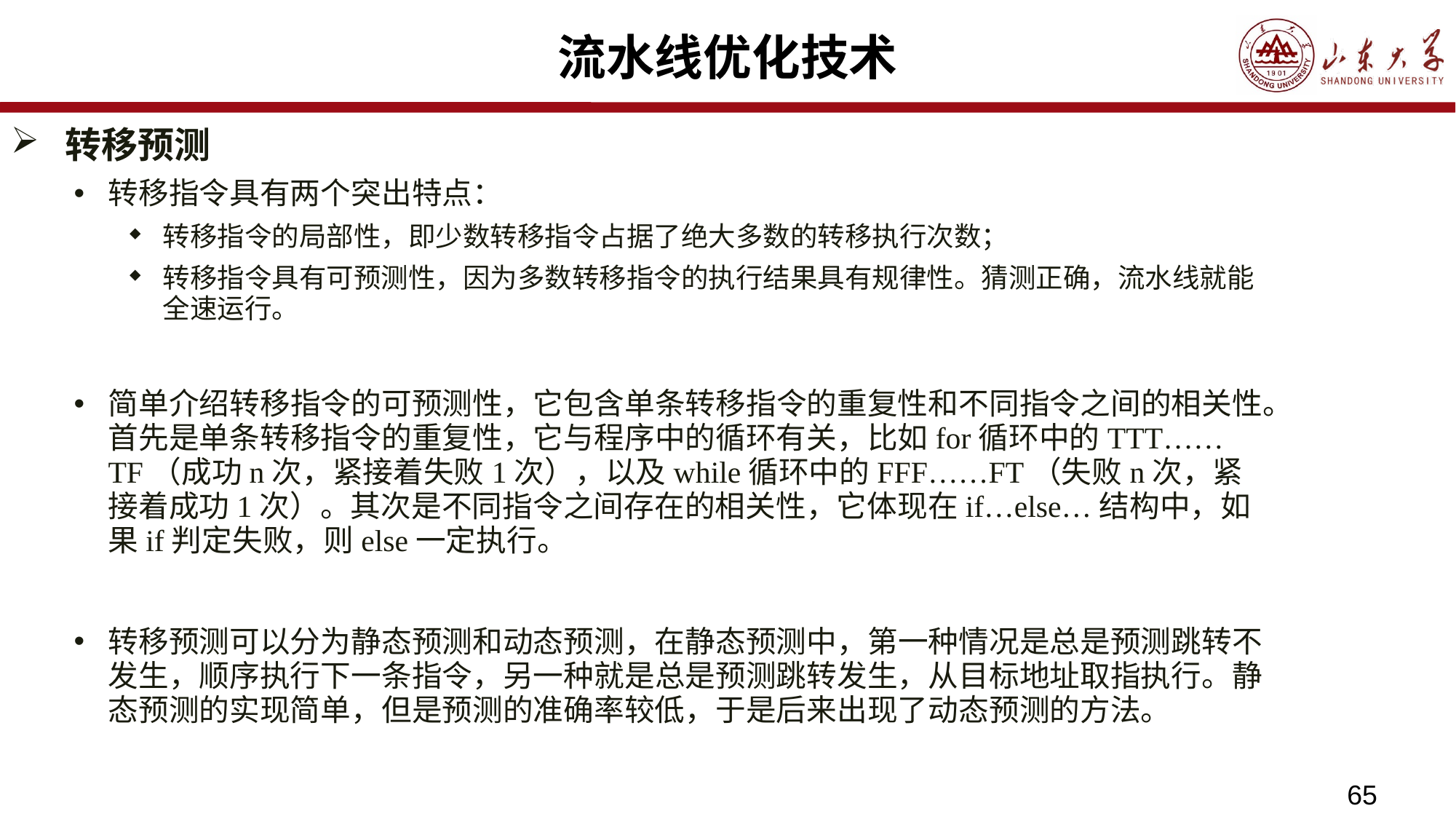

# 流水线优化技术
转移预测
转移指令具有两个突出特点：
转移指令的局部性，即少数转移指令占据了绝大多数的转移执行次数；
转移指令具有可预测性，因为多数转移指令的执行结果具有规律性。猜测正确，流水线就能全速运行。

简单介绍转移指令的可预测性，它包含单条转移指令的重复性和不同指令之间的相关性。首先是单条转移指令的重复性，它与程序中的循环有关，比如for循环中的TTT……TF（成功n次，紧接着失败1次），以及while循环中的FFF……FT（失败n次，紧接着成功1次）。其次是不同指令之间存在的相关性，它体现在if…else…结构中，如果if判定失败，则else一定执行。

转移预测可以分为静态预测和动态预测，在静态预测中，第一种情况是总是预测跳转不发生，顺序执行下一条指令，另一种就是总是预测跳转发生，从目标地址取指执行。静态预测的实现简单，但是预测的准确率较低，于是后来出现了动态预测的方法。
65